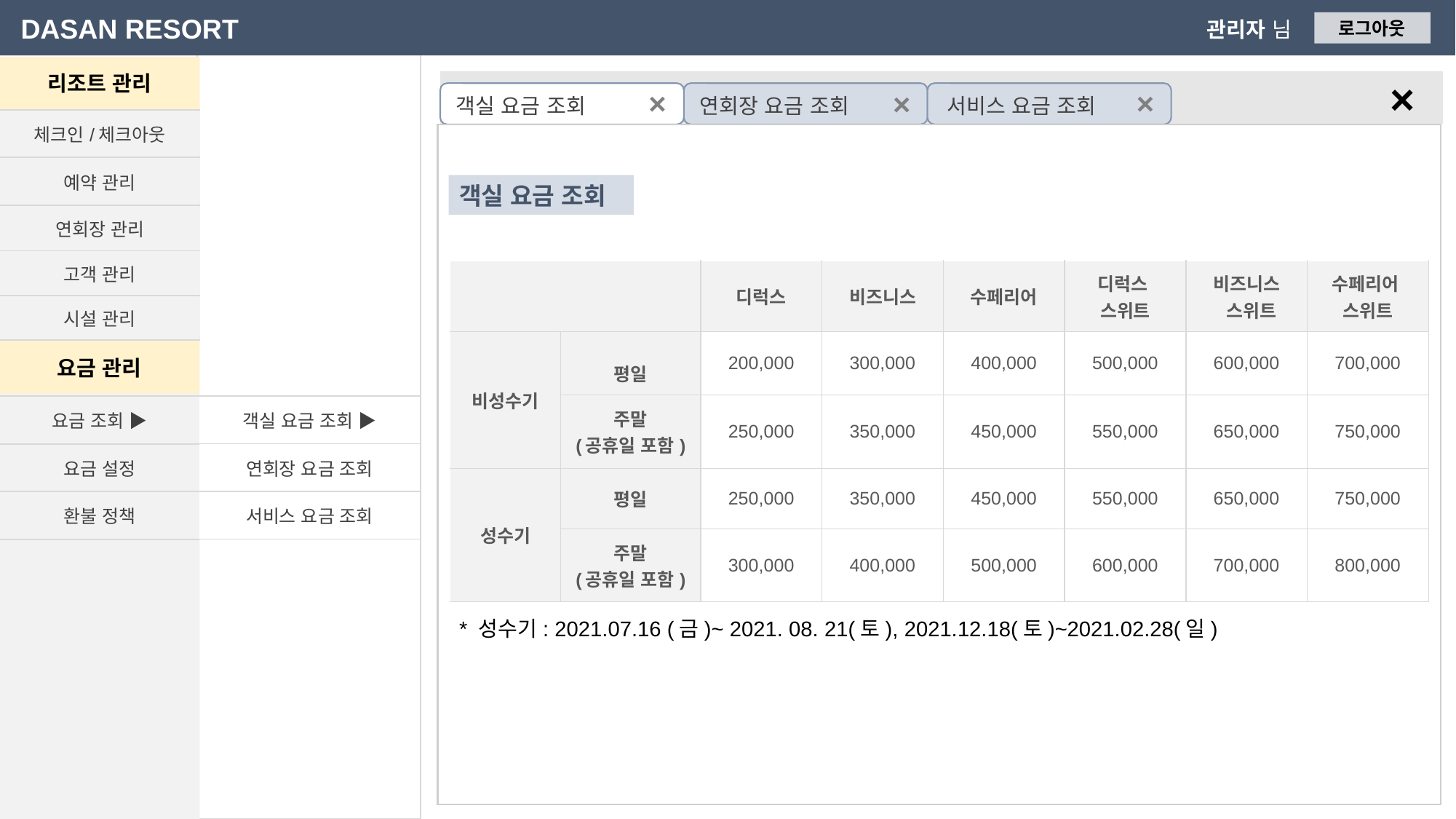

DASAN RESORT
관리자 님
로그아웃

리조트 관리
×

×
×
×

객실 요금 조회
연회장 요금 조회
서비스 요금 조회
| 체크인/체크아웃 |
| --- |
| 예약 관리 |
| 연회장 관리 |
| 고객 관리 |
| 시설 관리 |

객실 요금 조회
|  |  | 디럭스 | 비즈니스 | 수페리어 | 디럭스 스위트 | 비즈니스 스위트 | 수페리어 스위트 |
| --- | --- | --- | --- | --- | --- | --- | --- |
| 비성수기 | 평일 | 200,000 | 300,000 | 400,000 | 500,000 | 600,000 | 700,000 |
|  | 주말 (공휴일 포함) | 250,000 | 350,000 | 450,000 | 550,000 | 650,000 | 750,000 |
| 성수기 | 평일 | 250,000 | 350,000 | 450,000 | 550,000 | 650,000 | 750,000 |
|  | 주말 (공휴일 포함) | 300,000 | 400,000 | 500,000 | 600,000 | 700,000 | 800,000 |
요금 관리
| 객실 요금 조회 ▶ |
| --- |
| 연회장 요금 조회 |
| 서비스 요금 조회 |
| 요금 조회 ▶ |
| --- |
| 요금 설정 |
| 환불 정책 |
* 성수기: 2021.07.16 (금)~ 2021. 08. 21(토), 2021.12.18(토)~2021.02.28(일)